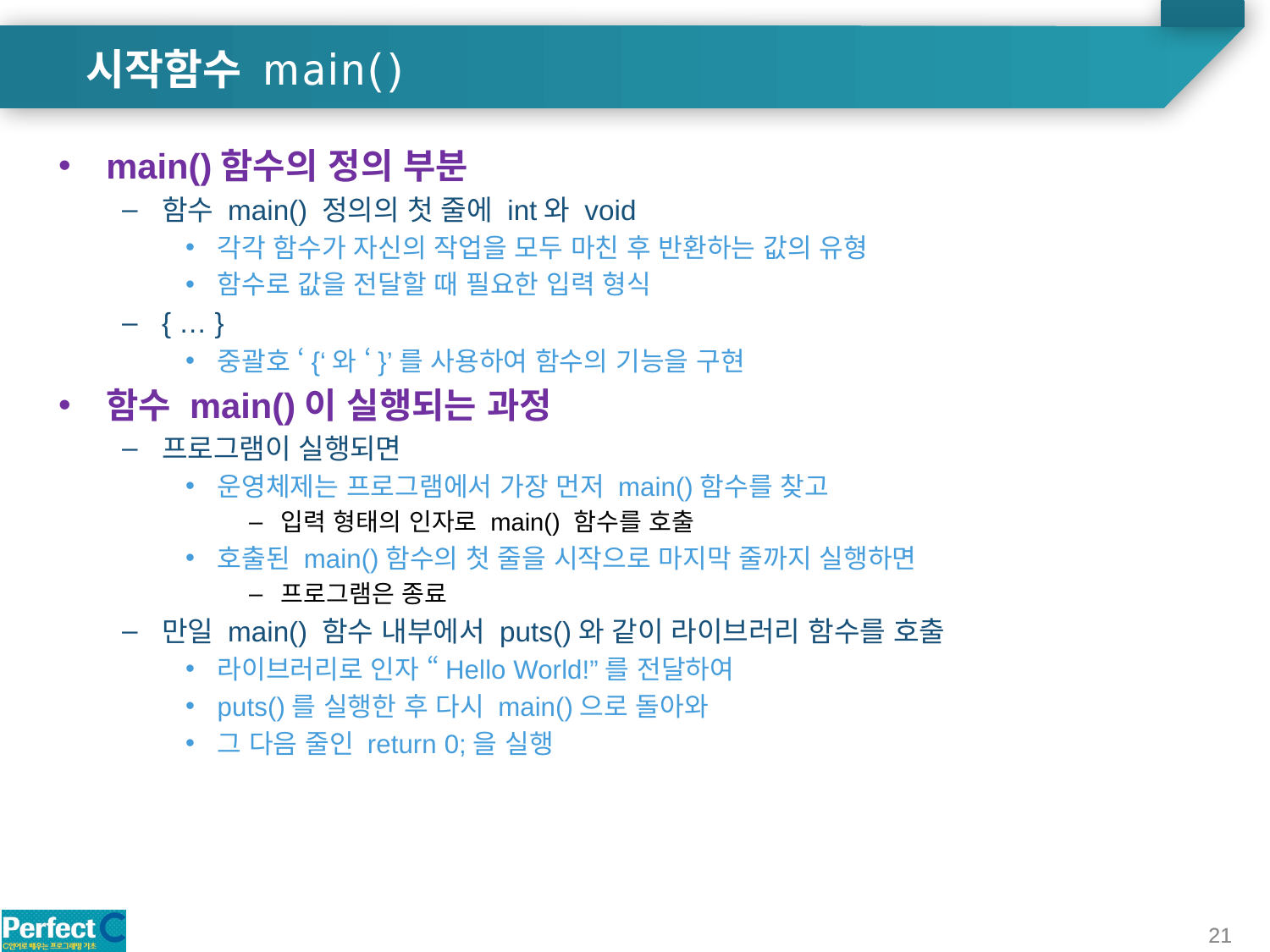

시작함수 main()
main()함수의 정의 부분
함수 main() 정의의 첫 줄에 int와 void
각각 함수가 자신의 작업을 모두 마친 후 반환하는 값의 유형
함수로 값을 전달할 때 필요한 입력 형식
{ … }
중괄호 ‘{‘와 ‘}’를 사용하여 함수의 기능을 구현
함수 main()이 실행되는 과정
프로그램이 실행되면
운영체제는 프로그램에서 가장 먼저 main()함수를 찾고
입력 형태의 인자로 main() 함수를 호출
호출된 main()함수의 첫 줄을 시작으로 마지막 줄까지 실행하면
프로그램은 종료
만일 main() 함수 내부에서 puts()와 같이 라이브러리 함수를 호출
라이브러리로 인자 “Hello World!”를 전달하여
puts()를 실행한 후 다시 main()으로 돌아와
그 다음 줄인 return 0;을 실행
21